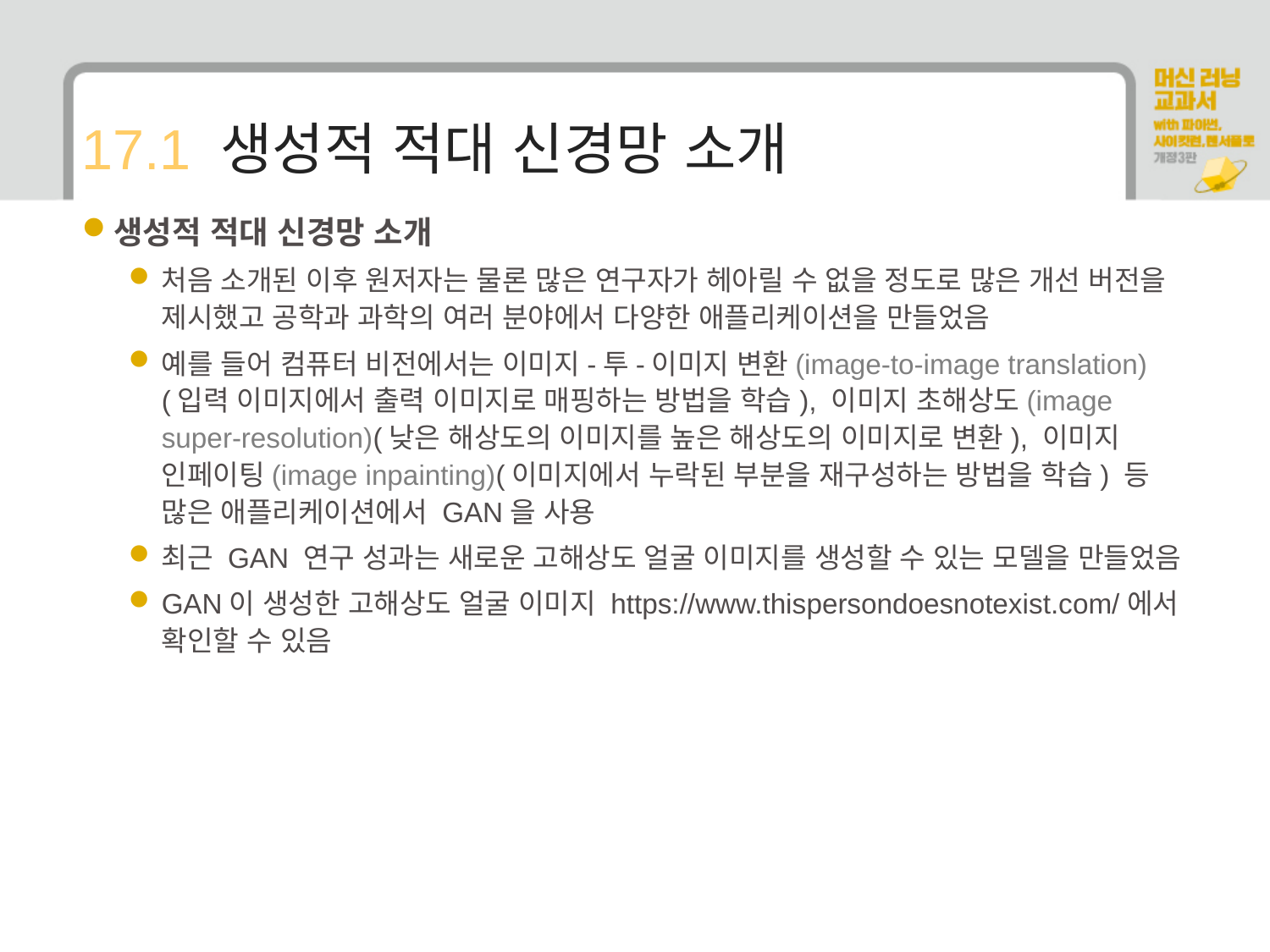

# 17.1 생성적 적대 신경망 소개
생성적 적대 신경망 소개
처음 소개된 이후 원저자는 물론 많은 연구자가 헤아릴 수 없을 정도로 많은 개선 버전을 제시했고 공학과 과학의 여러 분야에서 다양한 애플리케이션을 만들었음
예를 들어 컴퓨터 비전에서는 이미지-투-이미지 변환(image-to-image translation)(입력 이미지에서 출력 이미지로 매핑하는 방법을 학습), 이미지 초해상도(image super-resolution)(낮은 해상도의 이미지를 높은 해상도의 이미지로 변환), 이미지 인페이팅(image inpainting)(이미지에서 누락된 부분을 재구성하는 방법을 학습) 등 많은 애플리케이션에서 GAN을 사용
최근 GAN 연구 성과는 새로운 고해상도 얼굴 이미지를 생성할 수 있는 모델을 만들었음
GAN이 생성한 고해상도 얼굴 이미지 https://www.thispersondoesnotexist.com/에서 확인할 수 있음